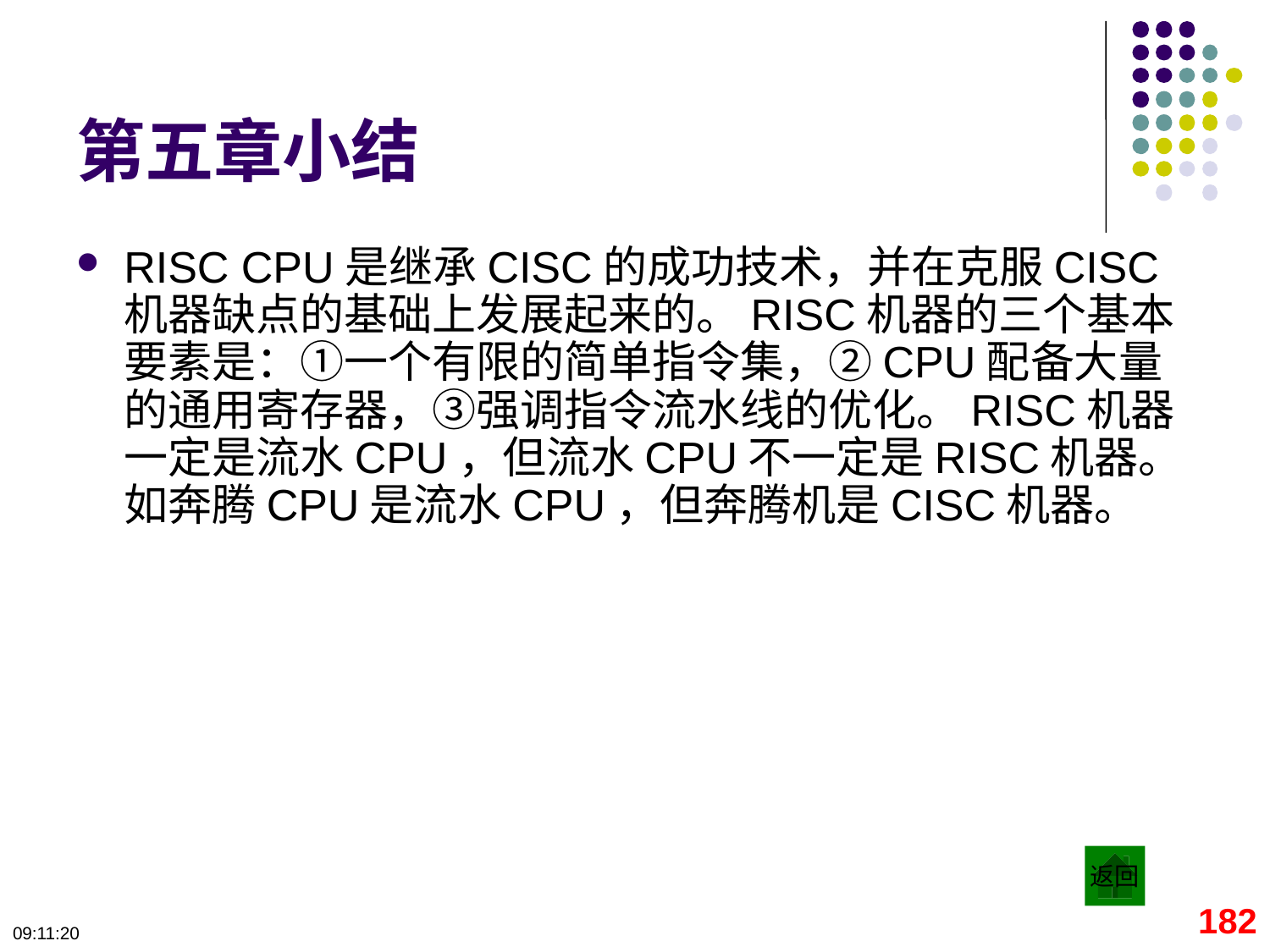

# 第五章小结
RISC CPU是继承CISC的成功技术，并在克服CISC机器缺点的基础上发展起来的。RISC机器的三个基本要素是：①一个有限的简单指令集，②CPU配备大量的通用寄存器，③强调指令流水线的优化。RISC机器一定是流水CPU，但流水CPU不一定是RISC机器。如奔腾CPU是流水CPU，但奔腾机是CISC机器。
返回
182
09:11:20